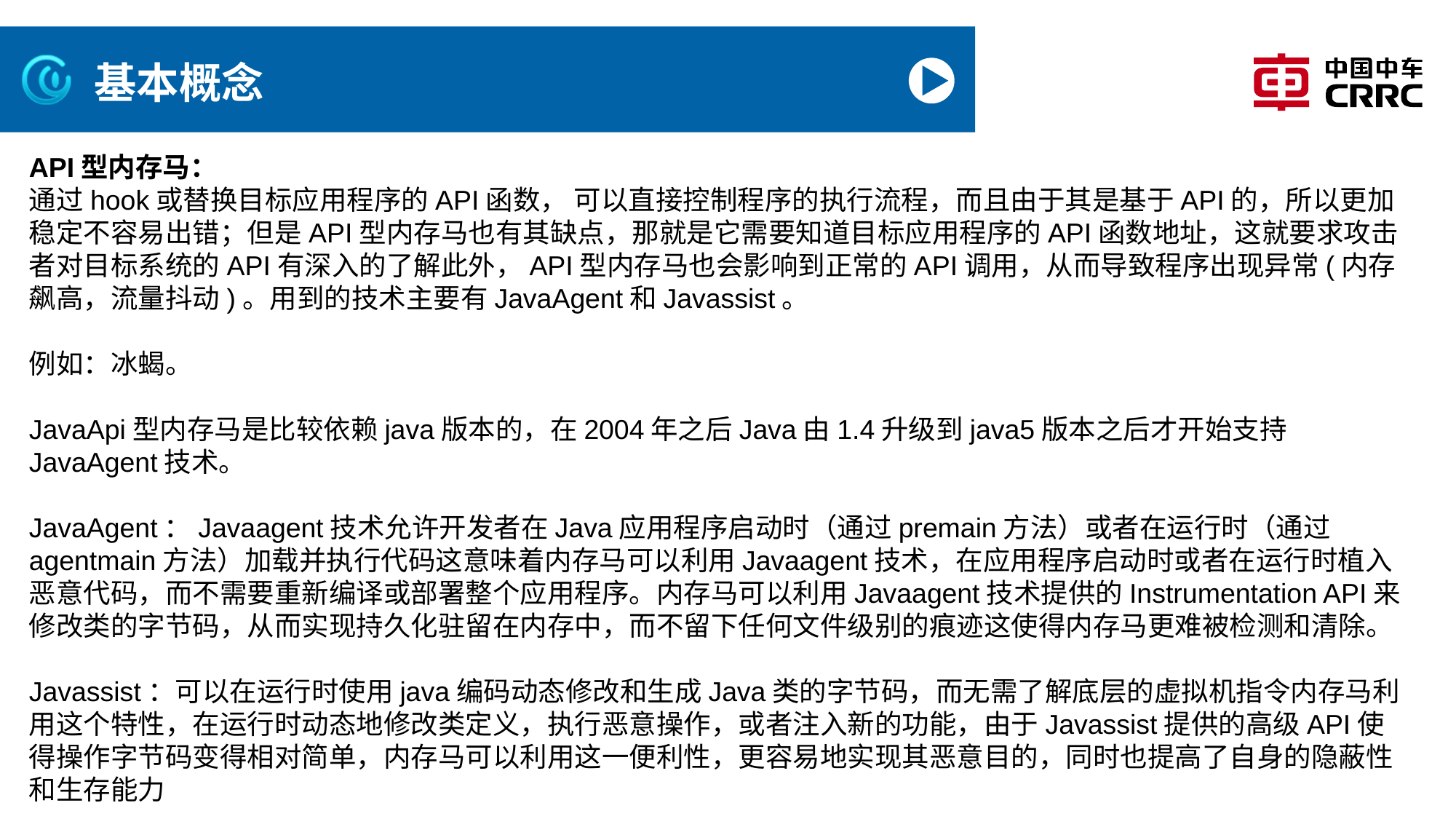

# 基本概念
API型内存马：
通过hook或替换目标应用程序的API函数， 可以直接控制程序的执行流程，而且由于其是基于API的，所以更加稳定不容易出错；但是API型内存马也有其缺点，那就是它需要知道目标应用程序的API函数地址，这就要求攻击者对目标系统的API有深入的了解此外，API型内存马也会影响到正常的API调用，从而导致程序出现异常(内存飙高，流量抖动)。用到的技术主要有JavaAgent和Javassist。

例如：冰蝎。

JavaApi型内存马是比较依赖java版本的，在2004年之后Java由1.4升级到java5版本之后才开始支持JavaAgent技术。

JavaAgent：Javaagent技术允许开发者在Java应用程序启动时（通过premain方法）或者在运行时（通过agentmain方法）加载并执行代码这意味着内存马可以利用Javaagent技术，在应用程序启动时或者在运行时植入恶意代码，而不需要重新编译或部署整个应用程序。内存马可以利用Javaagent技术提供的Instrumentation API来修改类的字节码，从而实现持久化驻留在内存中，而不留下任何文件级别的痕迹这使得内存马更难被检测和清除。

Javassist：可以在运行时使用java编码动态修改和生成Java类的字节码，而无需了解底层的虚拟机指令内存马利用这个特性，在运行时动态地修改类定义，执行恶意操作，或者注入新的功能，由于Javassist提供的高级API使得操作字节码变得相对简单，内存马可以利用这一便利性，更容易地实现其恶意目的，同时也提高了自身的隐蔽性和生存能力

7